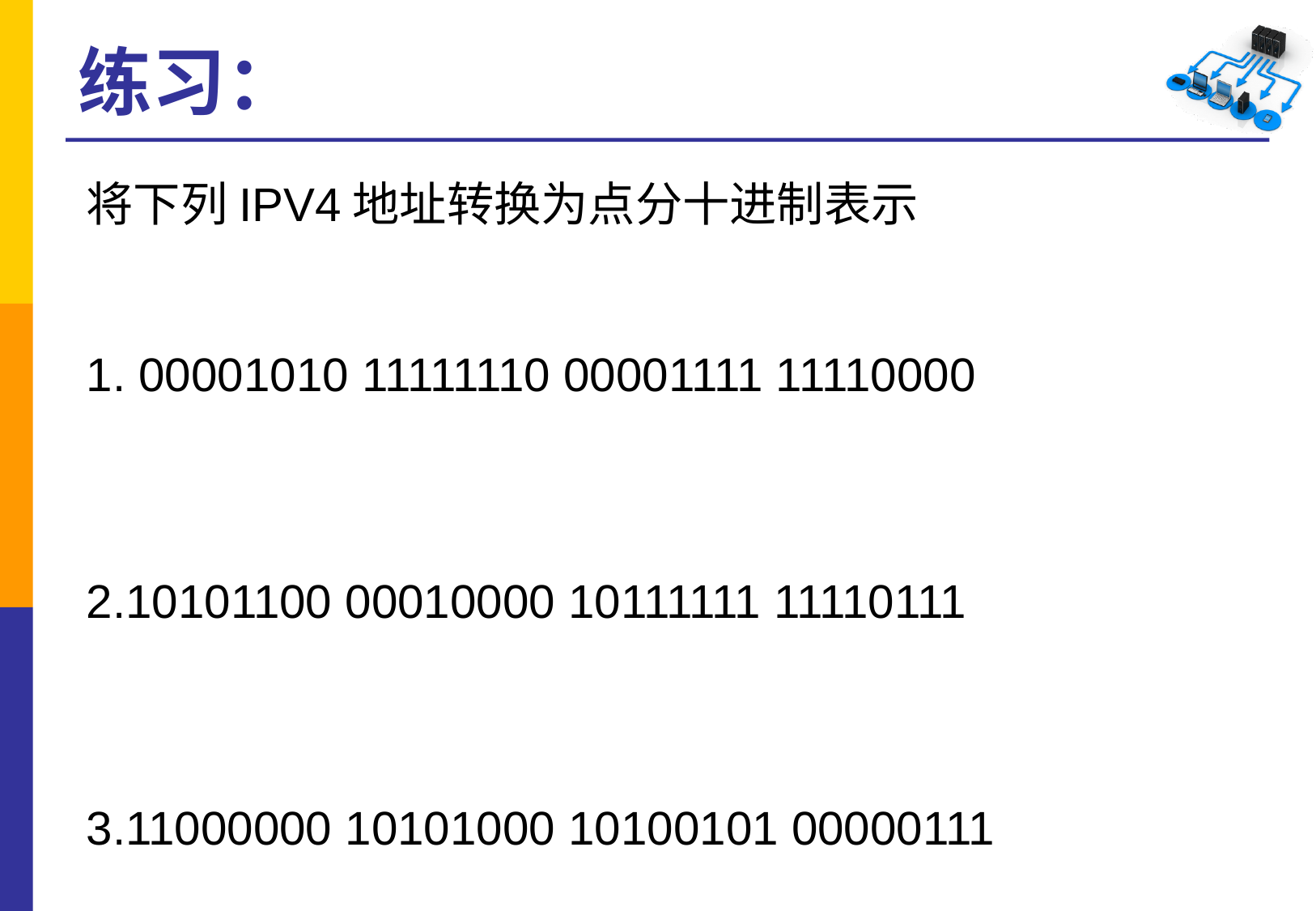

# 练习：
将下列IPV4地址转换为点分十进制表示

1. 00001010 11111110 00001111 11110000

2.10101100 00010000 10111111 11110111

3.11000000 10101000 10100101 00000111